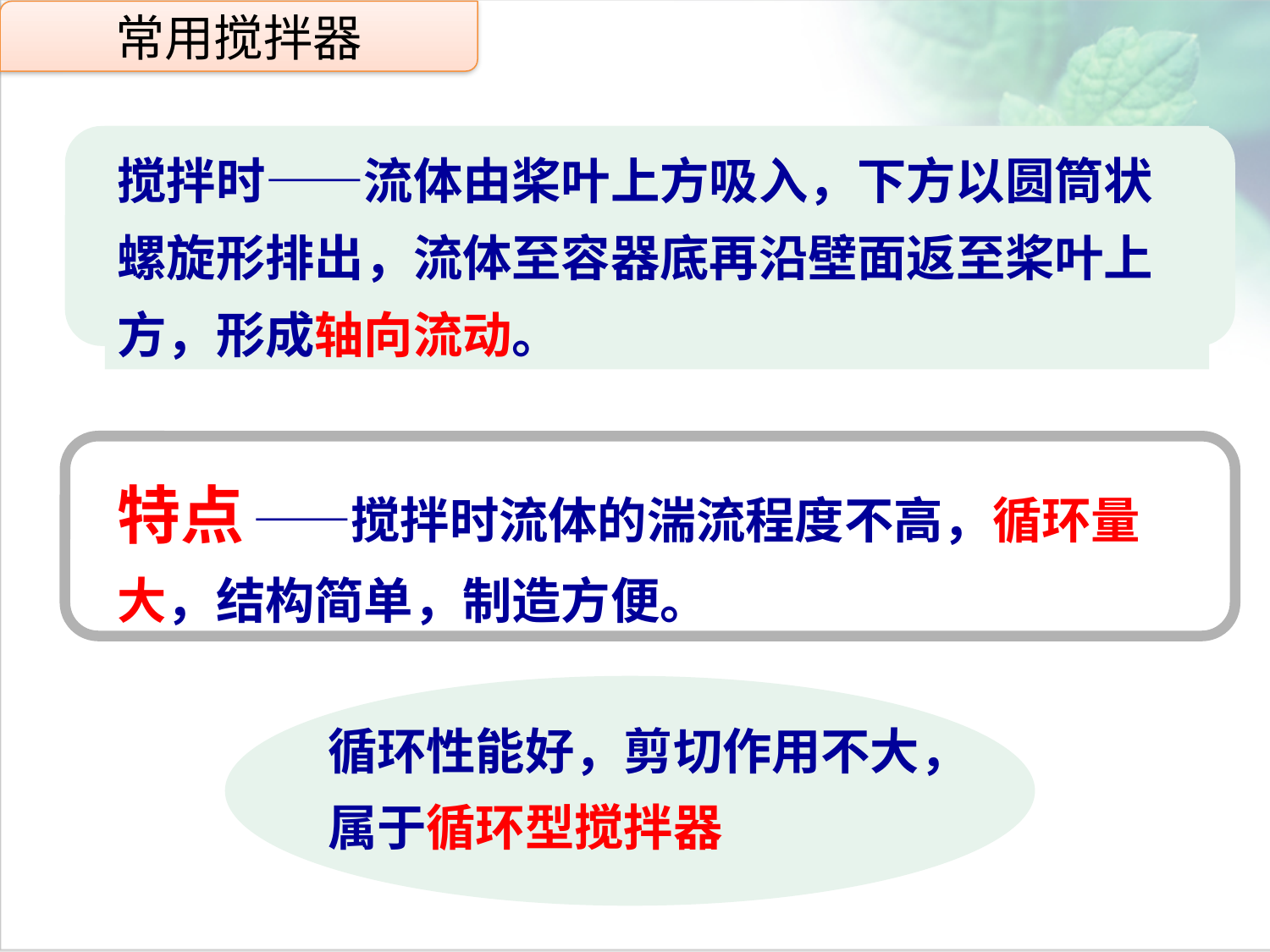

常用搅拌器

搅拌时——流体由桨叶上方吸入，下方以圆筒状螺旋形排出，流体至容器底再沿壁面返至桨叶上方，形成轴向流动。
点击添加文本
点击添加文本

特点 ——搅拌时流体的湍流程度不高，循环量大，结构简单，制造方便。
点击添加文本

循环性能好，剪切作用不大，
属于循环型搅拌器
点击添加文本